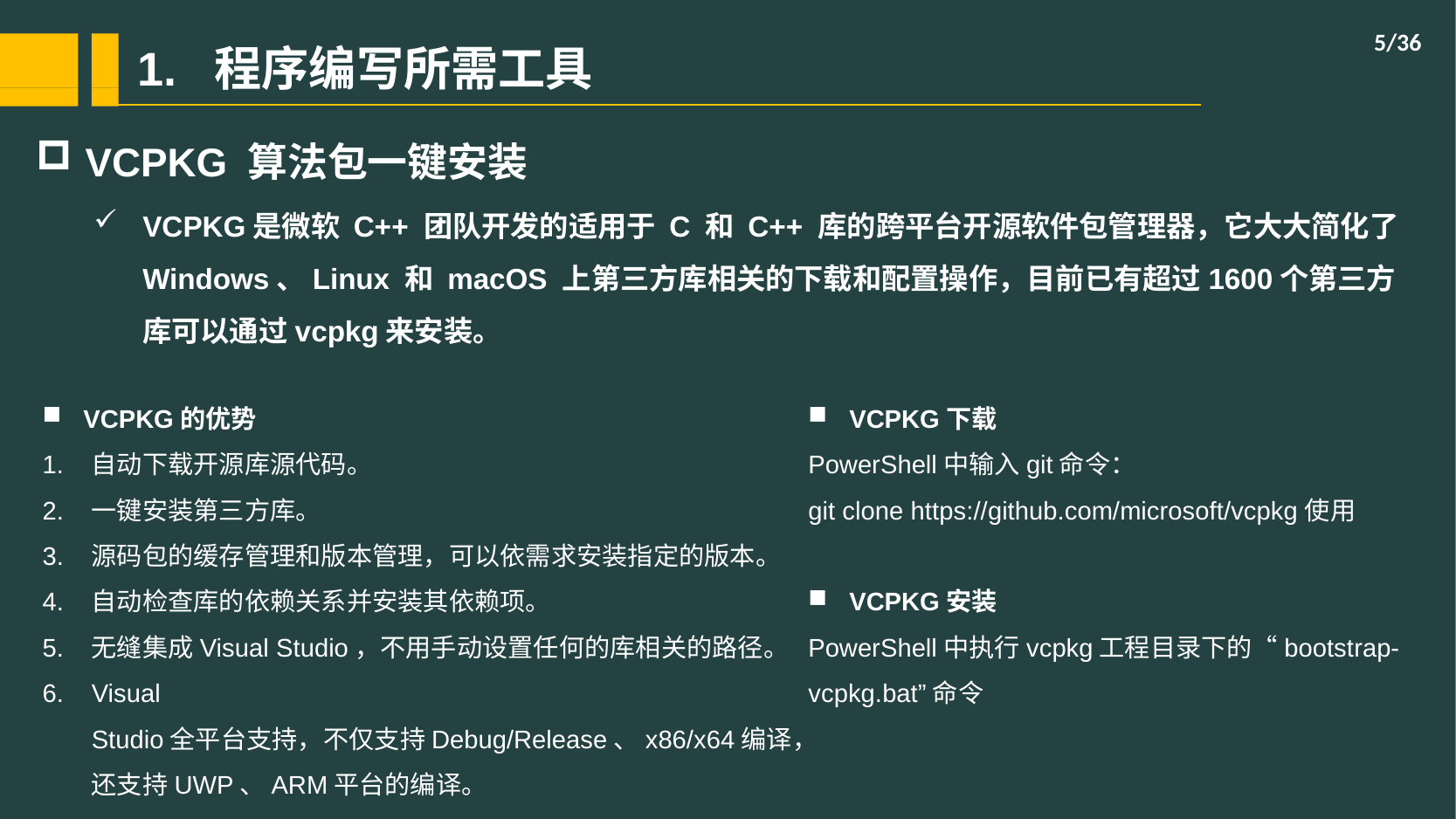

5/36
# 1.  程序编写所需工具
VCPKG 算法包一键安装
VCPKG是微软 C++ 团队开发的适用于 C 和 C++ 库的跨平台开源软件包管理器，它大大简化了 Windows、Linux 和 macOS 上第三方库相关的下载和配置操作，目前已有超过1600个第三方库可以通过vcpkg来安装。

VCPKG的优势
自动下载开源库源代码。
一键安装第三方库。
源码包的缓存管理和版本管理，可以依需求安装指定的版本。
自动检查库的依赖关系并安装其依赖项。
无缝集成Visual Studio，不用手动设置任何的库相关的路径。
Visual Studio全平台支持，不仅支持Debug/Release、x86/x64编译，还支持UWP、ARM平台的编译。
VCPKG下载
PowerShell中输入git命令：
git clone https://github.com/microsoft/vcpkg使用

VCPKG安装
PowerShell中执行vcpkg工程目录下的“bootstrap-vcpkg.bat”命令